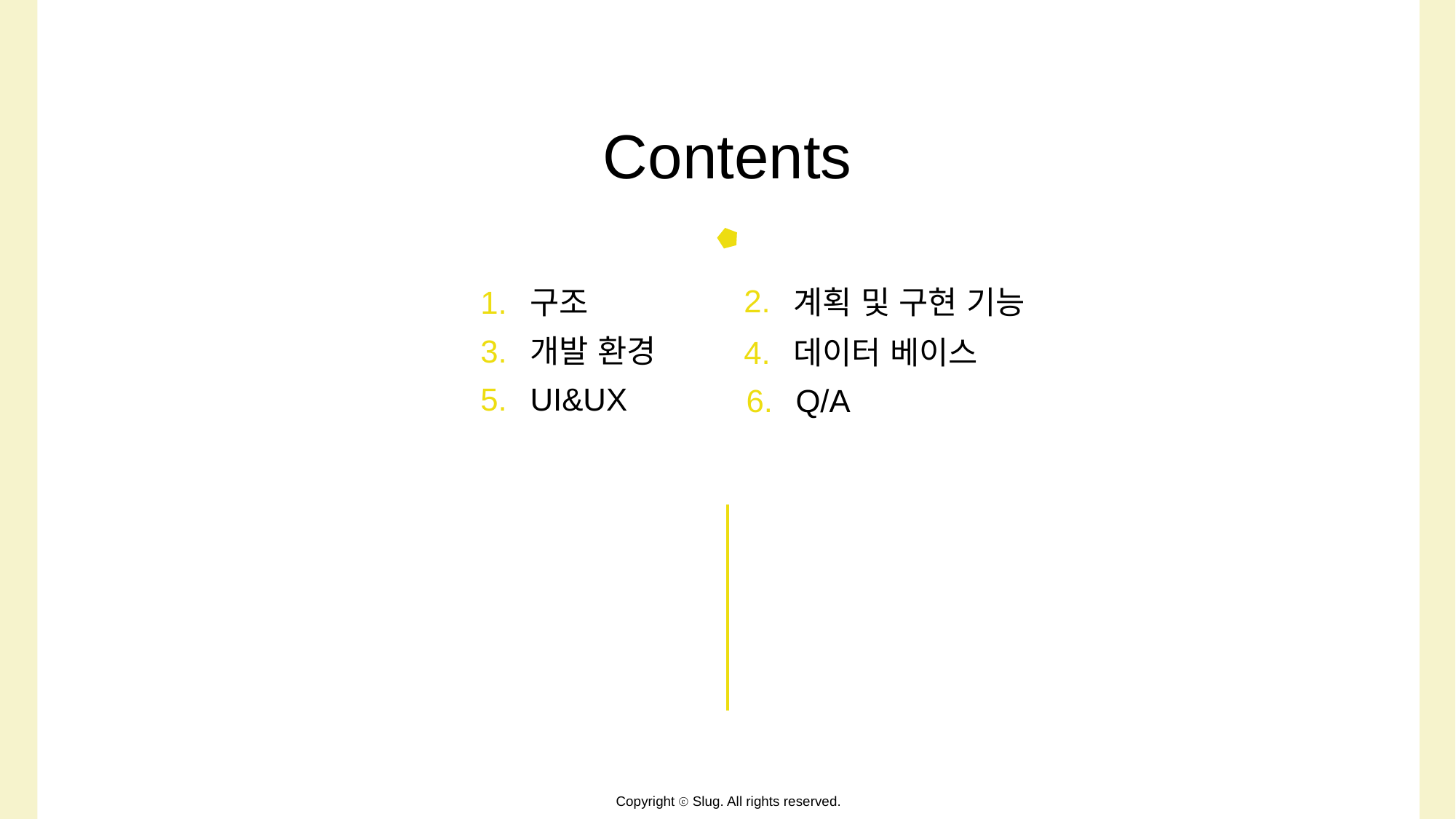

Contents

2.
1.
구조
계획 및 구현 기능
3.
개발 환경
4.
데이터 베이스
5.
UI&UX
6.
Q/A
Copyright ⓒ Slug. All rights reserved.